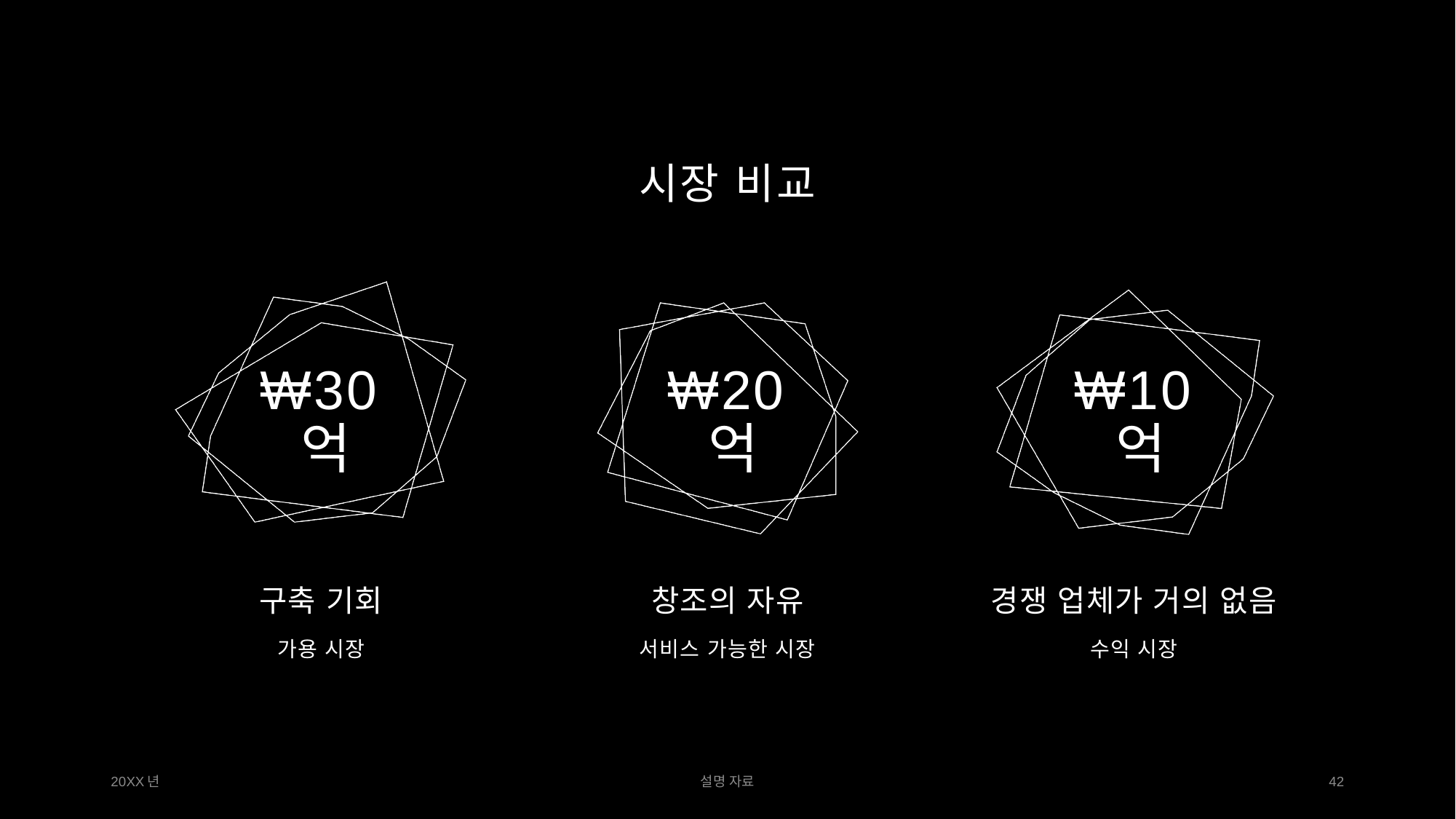

# 시장 비교
₩30억
₩20억
₩10억
구축 기회
창조의 자유
경쟁 업체가 거의 없음
가용 시장
서비스 가능한 시장
수익 시장
20XX년
설명 자료
42